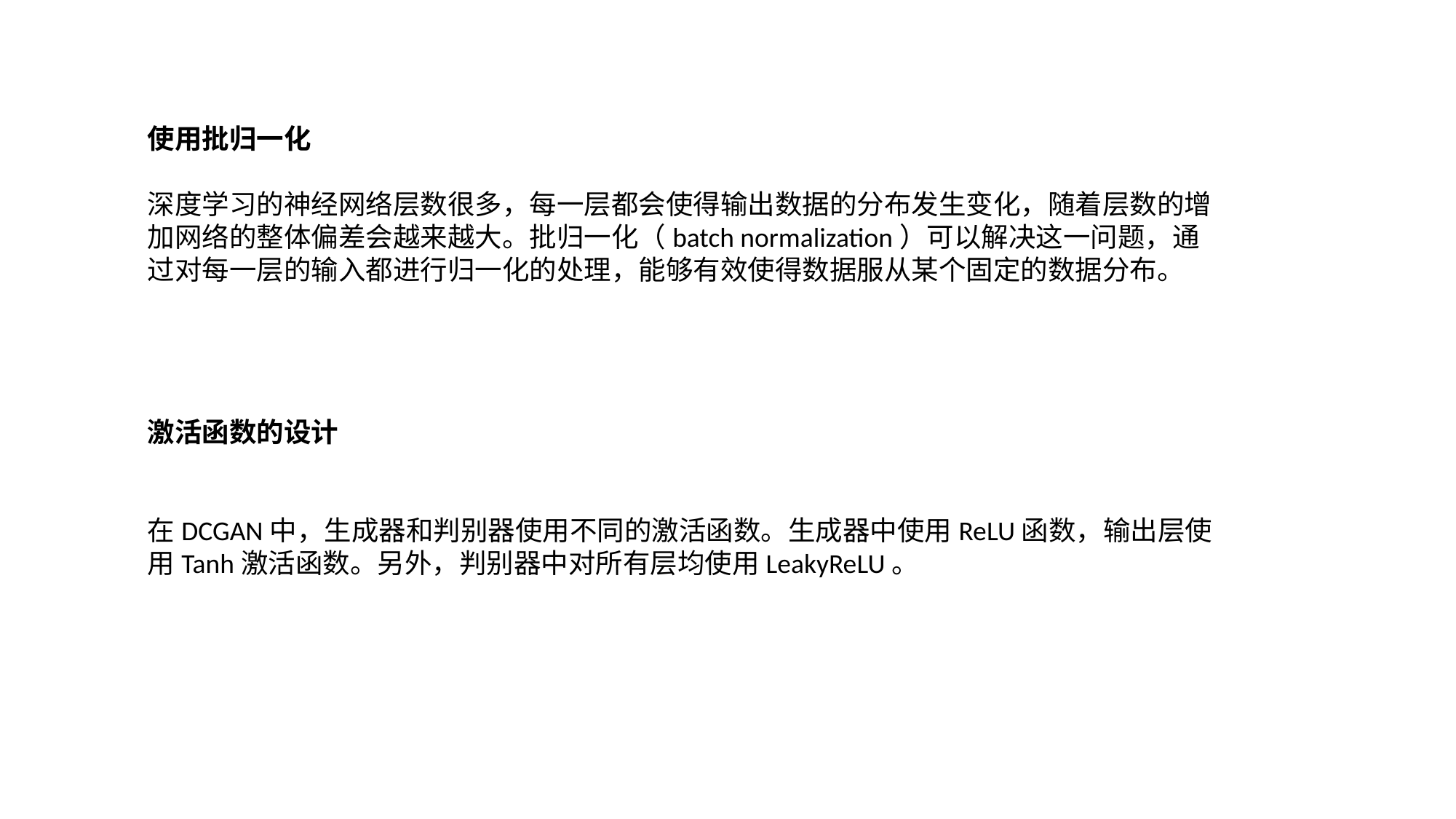

使用批归一化

深度学习的神经网络层数很多，每一层都会使得输出数据的分布发生变化，随着层数的增加网络的整体偏差会越来越大。批归一化（batch normalization）可以解决这一问题，通过对每一层的输入都进行归一化的处理，能够有效使得数据服从某个固定的数据分布。
激活函数的设计

在DCGAN中，生成器和判别器使用不同的激活函数。生成器中使用ReLU函数，输出层使用Tanh激活函数。另外，判别器中对所有层均使用LeakyReLU。